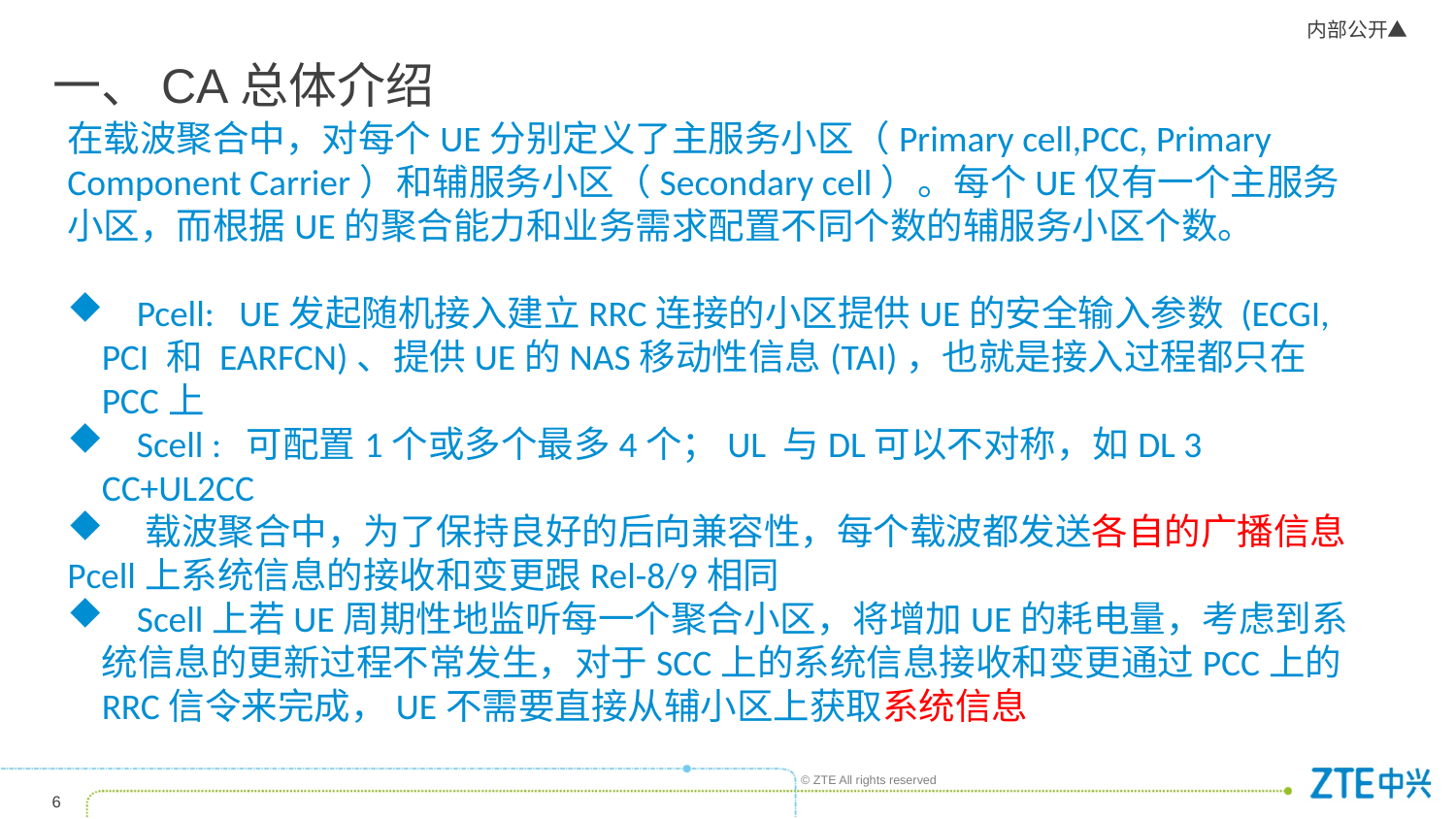

# 一、CA总体介绍
在载波聚合中，对每个UE分别定义了主服务小区（Primary cell,PCC, Primary Component Carrier）和辅服务小区（Secondary cell）。每个UE仅有一个主服务小区，而根据UE的聚合能力和业务需求配置不同个数的辅服务小区个数。

    Pcell:   UE发起随机接入建立RRC连接的小区提供UE的安全输入参数 (ECGI, PCI 和 EARFCN)、提供UE的NAS移动性信息(TAI)，也就是接入过程都只在PCC上
    Scell :  可配置1个或多个最多4个；UL 与DL可以不对称，如DL 3 CC+UL2CC
    载波聚合中，为了保持良好的后向兼容性，每个载波都发送各自的广播信息
Pcell上系统信息的接收和变更跟Rel-8/9相同
    Scell上若UE周期性地监听每一个聚合小区，将增加UE的耗电量，考虑到系统信息的更新过程不常发生，对于SCC上的系统信息接收和变更通过PCC上的RRC信令来完成，UE不需要直接从辅小区上获取系统信息